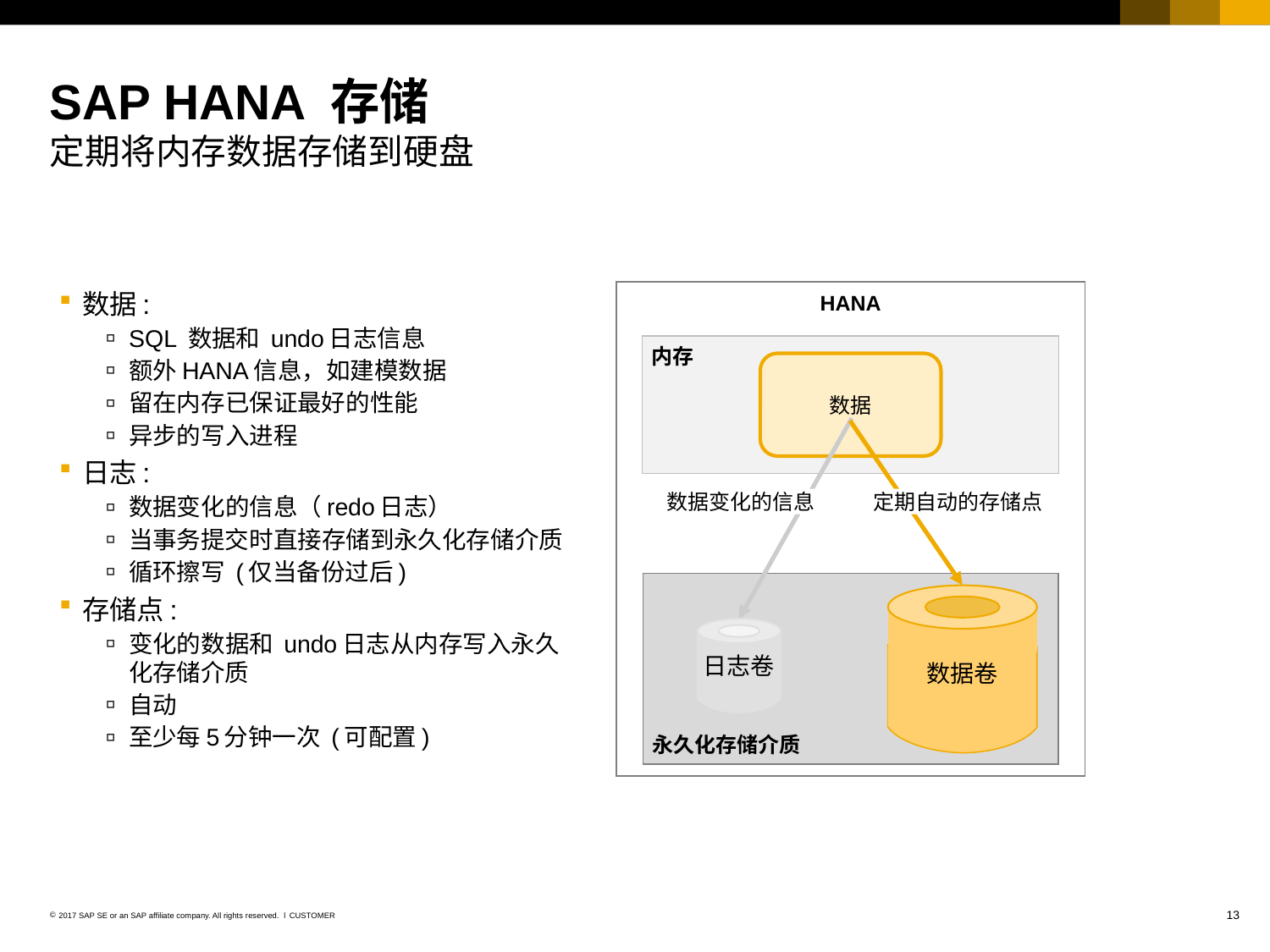

# SAP HANA 存储 定期将内存数据存储到硬盘
HANA
数据:
SQL 数据和 undo日志信息
额外HANA信息，如建模数据
留在内存已保证最好的性能
异步的写入进程
日志:
数据变化的信息（redo日志）
当事务提交时直接存储到永久化存储介质
循环擦写 (仅当备份过后)
存储点:
变化的数据和 undo日志从内存写入永久化存储介质
自动
至少每5分钟一次 (可配置)

内存

数据
数据变化的信息
定期自动的存储点
永久化存储介质

数据卷

日志卷